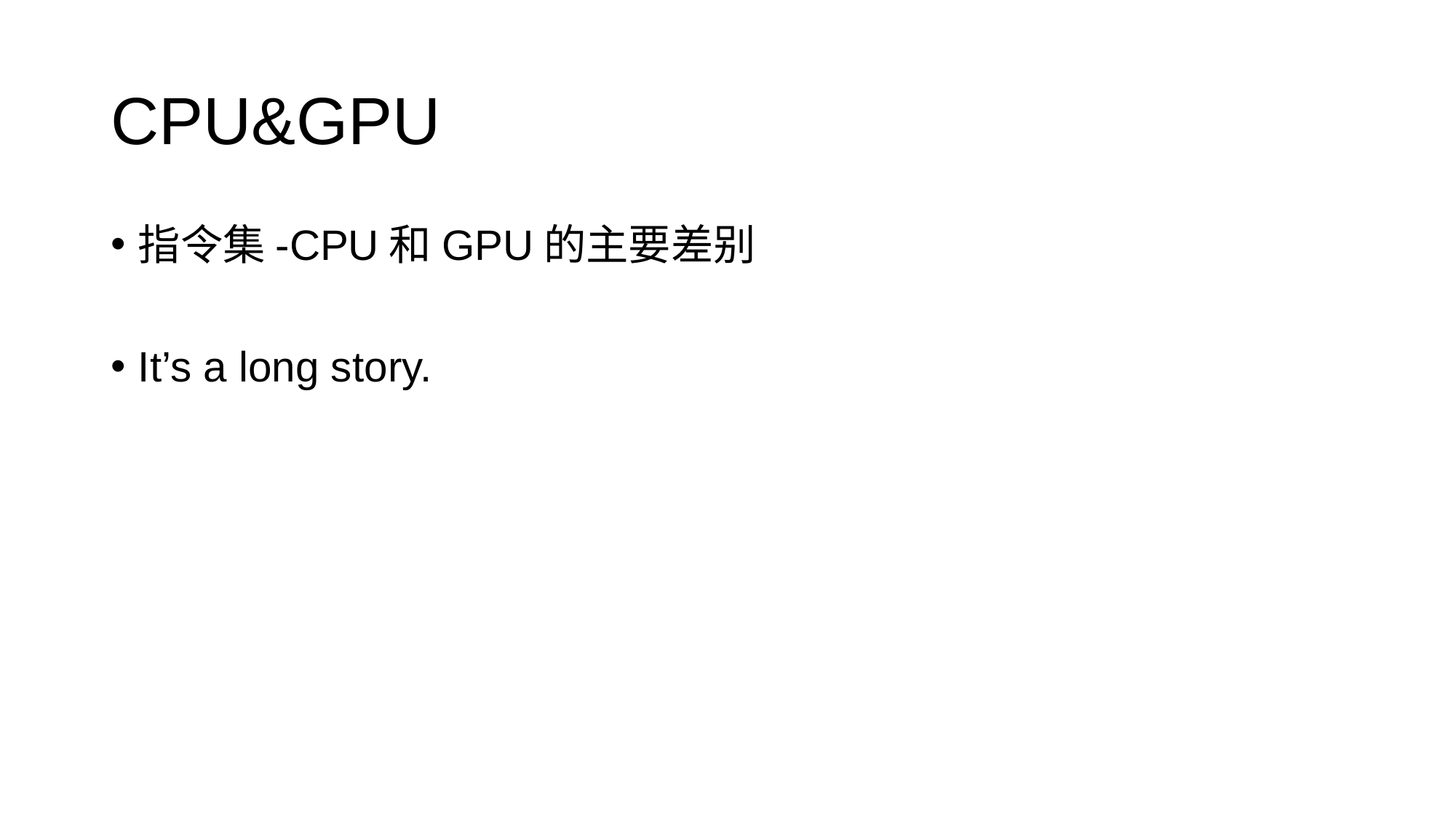

# CPU&GPU
指令集-CPU和GPU的主要差别

It’s a long story.